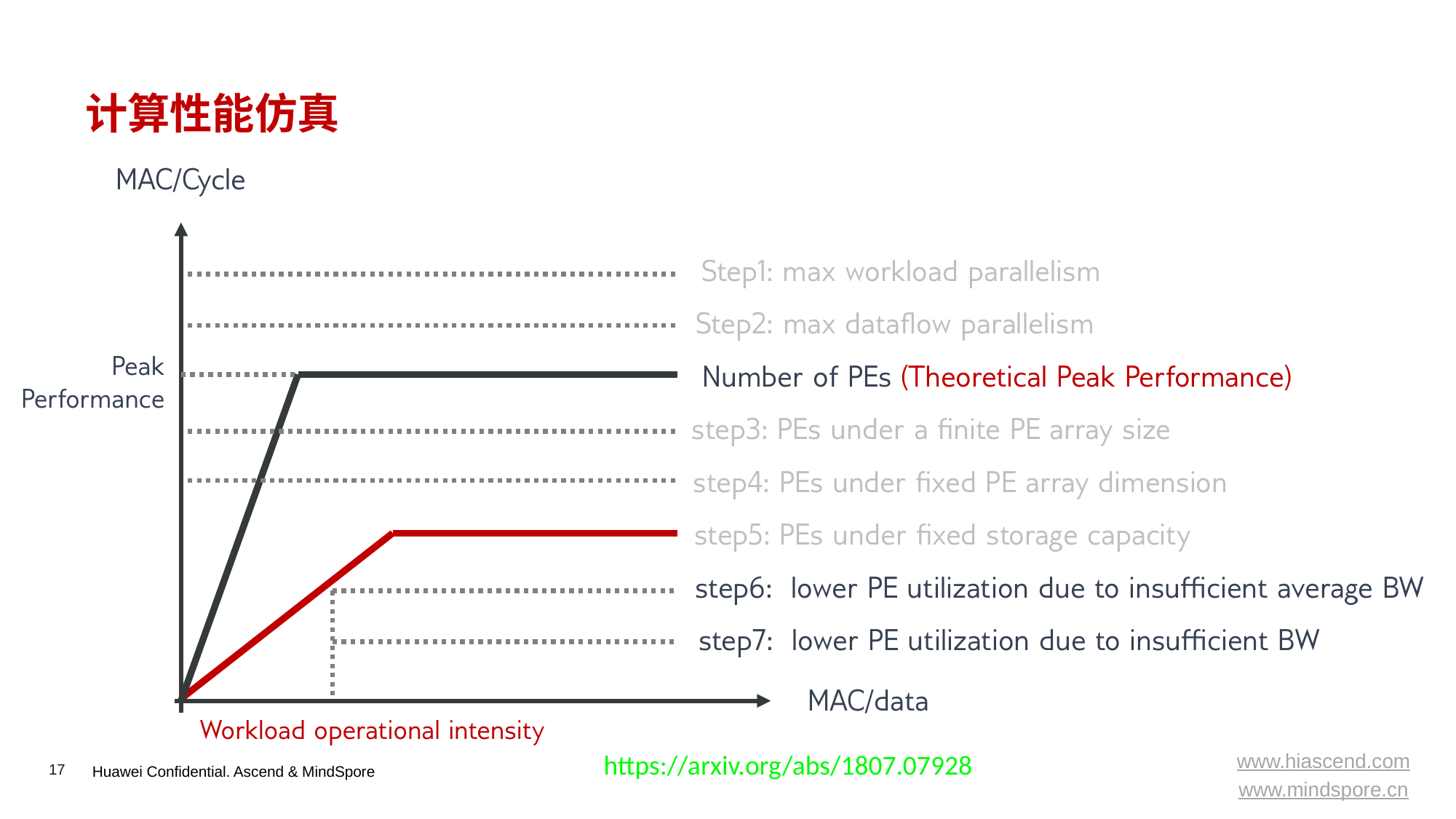

# 计算性能仿真
MAC/Cycle
Step1: max workload parallelism
Step2: max dataflow parallelism
Peak
Performance
Number of PEs (Theoretical Peak Performance)
step3: PEs under a finite PE array size
step4: PEs under fixed PE array dimension
step5: PEs under fixed storage capacity
step6:  lower PE utilization due to insufficient average BW
step7:  lower PE utilization due to insufficient BW
MAC/data
Workload operational intensity
https://arxiv.org/abs/1807.07928